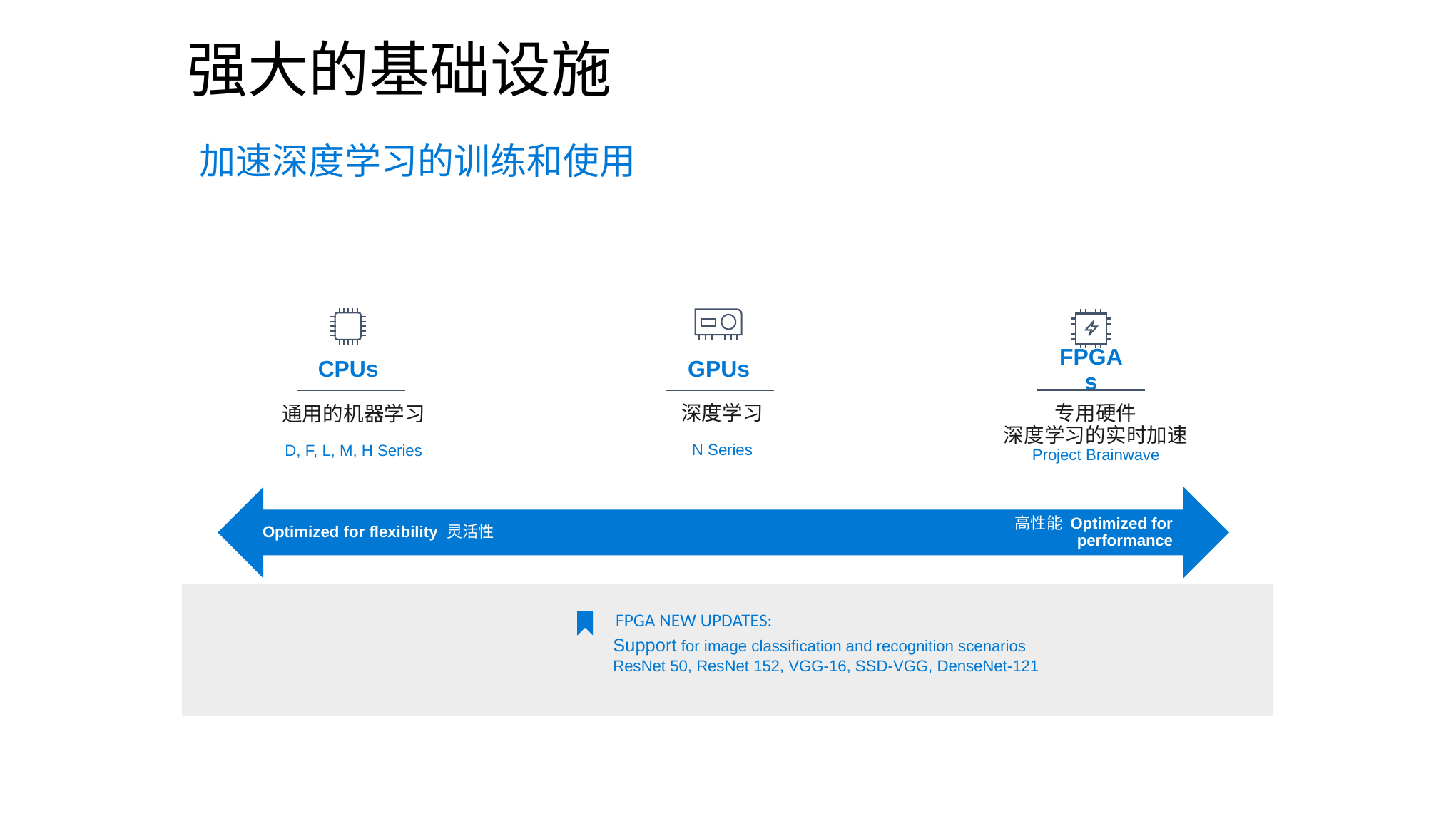

# 强大的基础设施
加速深度学习的训练和使用

CPUs
GPUs
FPGAs
深度学习

N Series
专用硬件
深度学习的实时加速
Project Brainwave
通用的机器学习
D, F, L, M, H Series

Optimized for flexibility 灵活性
 高性能 Optimized for performance

FPGA NEW UPDATES:
Support for image classification and recognition scenarios
ResNet 50, ResNet 152, VGG-16, SSD-VGG, DenseNet-121